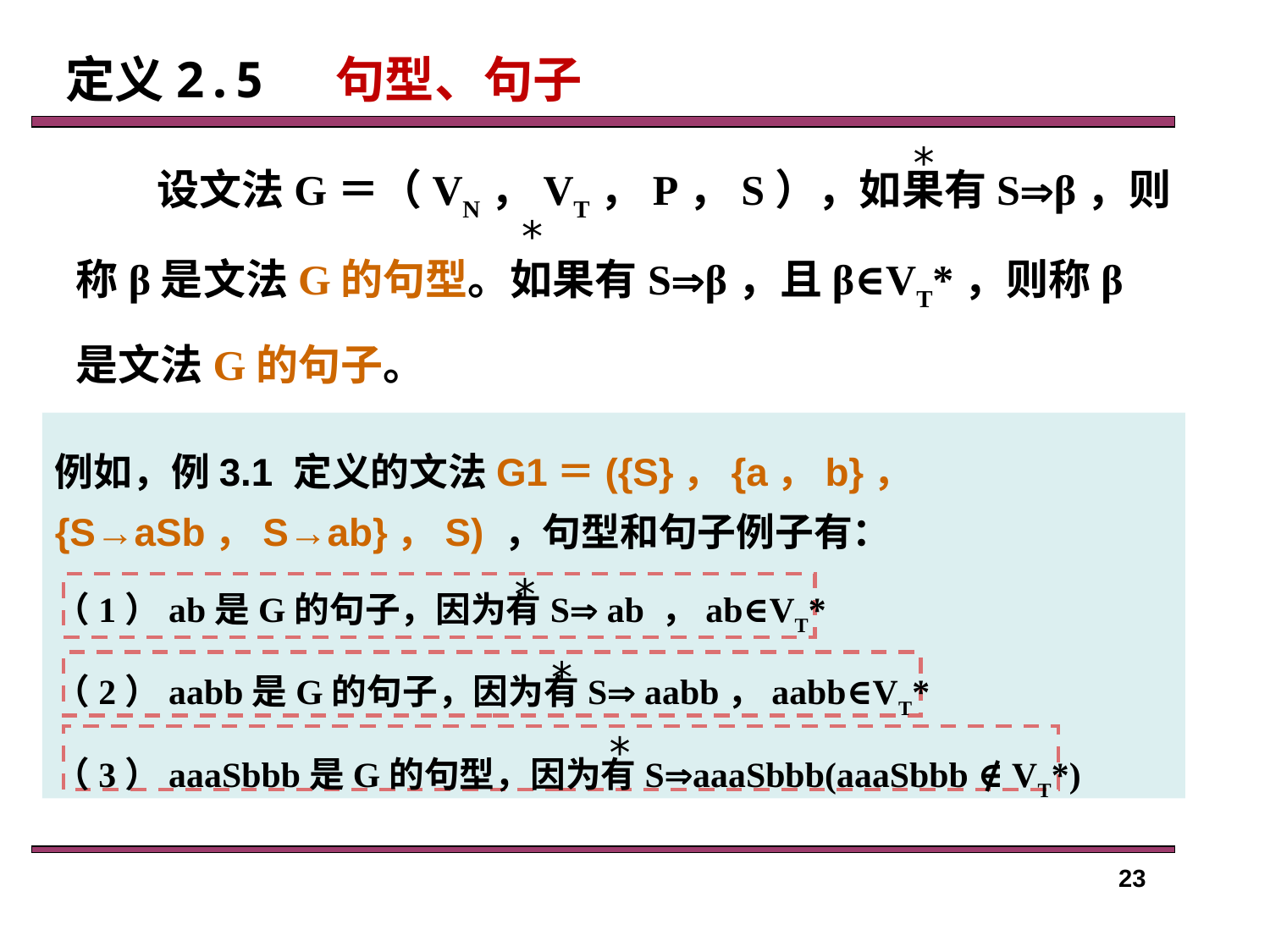

定义2.5  句型、句子
设文法G＝（VN，VT，P，S），如果有S⇒β，则称β是文法G的句型。如果有S⇒β，且β∈VT*，则称β是文法G的句子。
*
*

例如，例3.1 定义的文法G1＝({S}，{a，b}，{S→aSb，S→ab}，S) ，句型和句子例子有：
（1）ab是G的句子，因为有S⇒ ab ，ab∈VT*
（2）aabb是G的句子，因为有S⇒ aabb，aabb∈VT*
（3）aaaSbbb是G的句型，因为有S⇒aaaSbbb(aaaSbbb ∉ VT*)
*

*

*

23